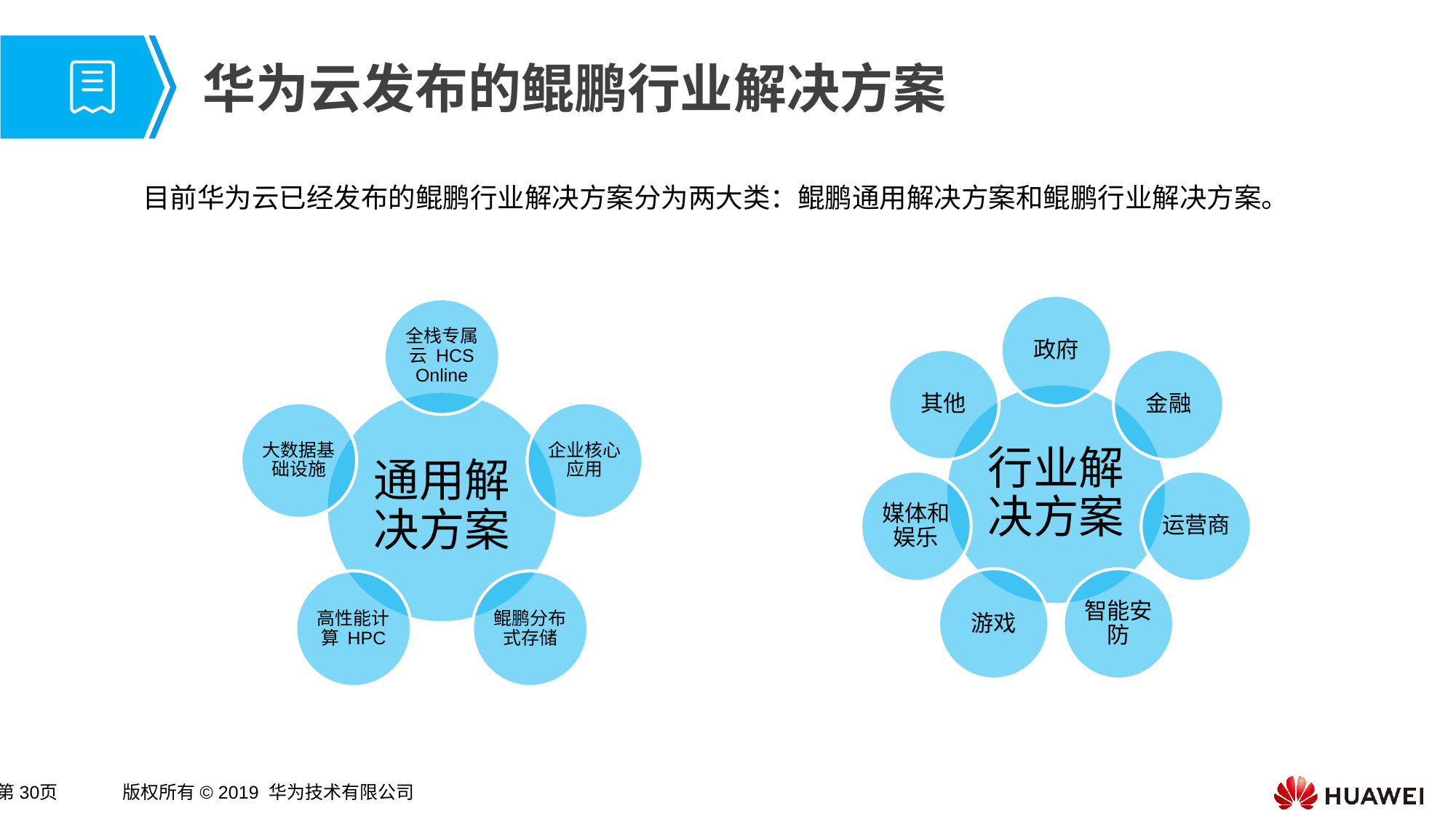

# 华为云发布的鲲鹏行业解决方案
目前华为云已经发布的鲲鹏行业解决方案分为两大类：鲲鹏通用解决方案和鲲鹏行业解决方案。
政府
全栈专属云 HCS Online
其他
金融
行业解决方案
通用解决方案
大数据基础设施
企业核心应用
媒体和娱乐
运营商
游戏
智能安防
高性能计算 HPC
鲲鹏分布式存储